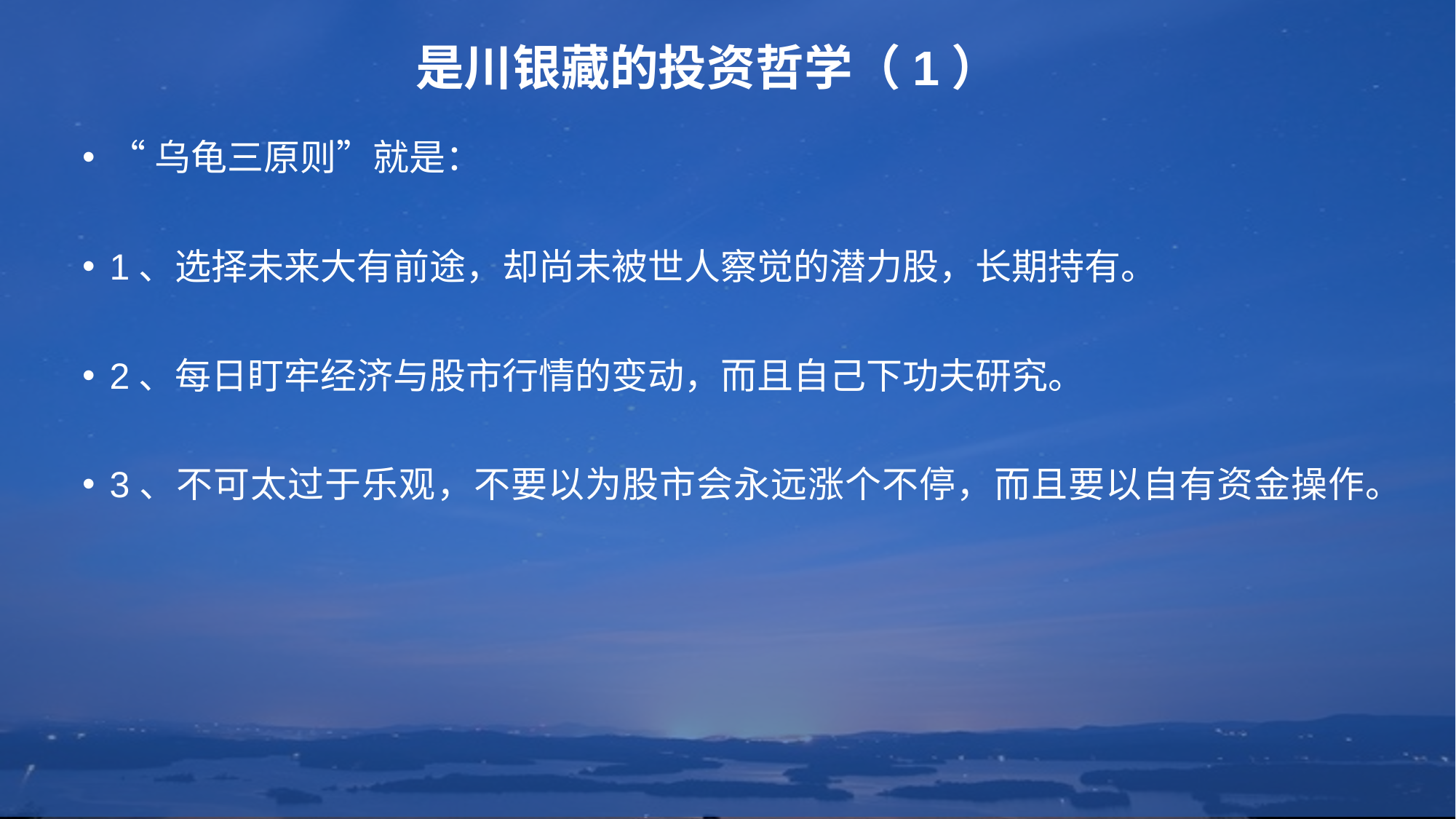

# 是川银藏的投资哲学（1）
“乌龟三原则”就是：

1、选择未来大有前途，却尚未被世人察觉的潜力股，长期持有。

2、每日盯牢经济与股市行情的变动，而且自己下功夫研究。

3、不可太过于乐观，不要以为股市会永远涨个不停，而且要以自有资金操作。